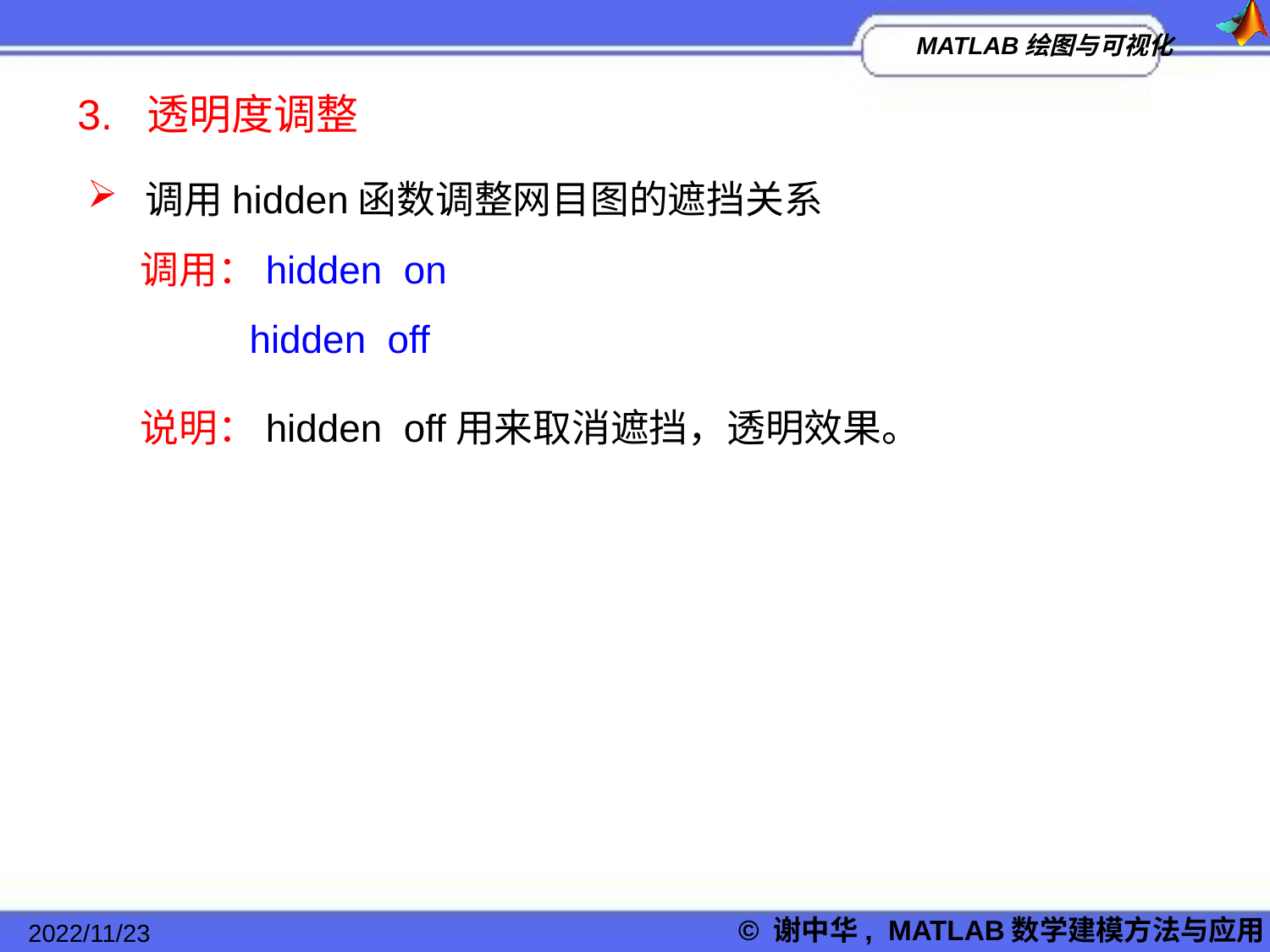

3.  透明度调整
  调用hidden函数调整网目图的遮挡关系
     调用：hidden  on
               hidden  off
     说明：hidden  off用来取消遮挡，透明效果。
2022/11/23
© 谢中华,  MATLAB数学建模方法与应用